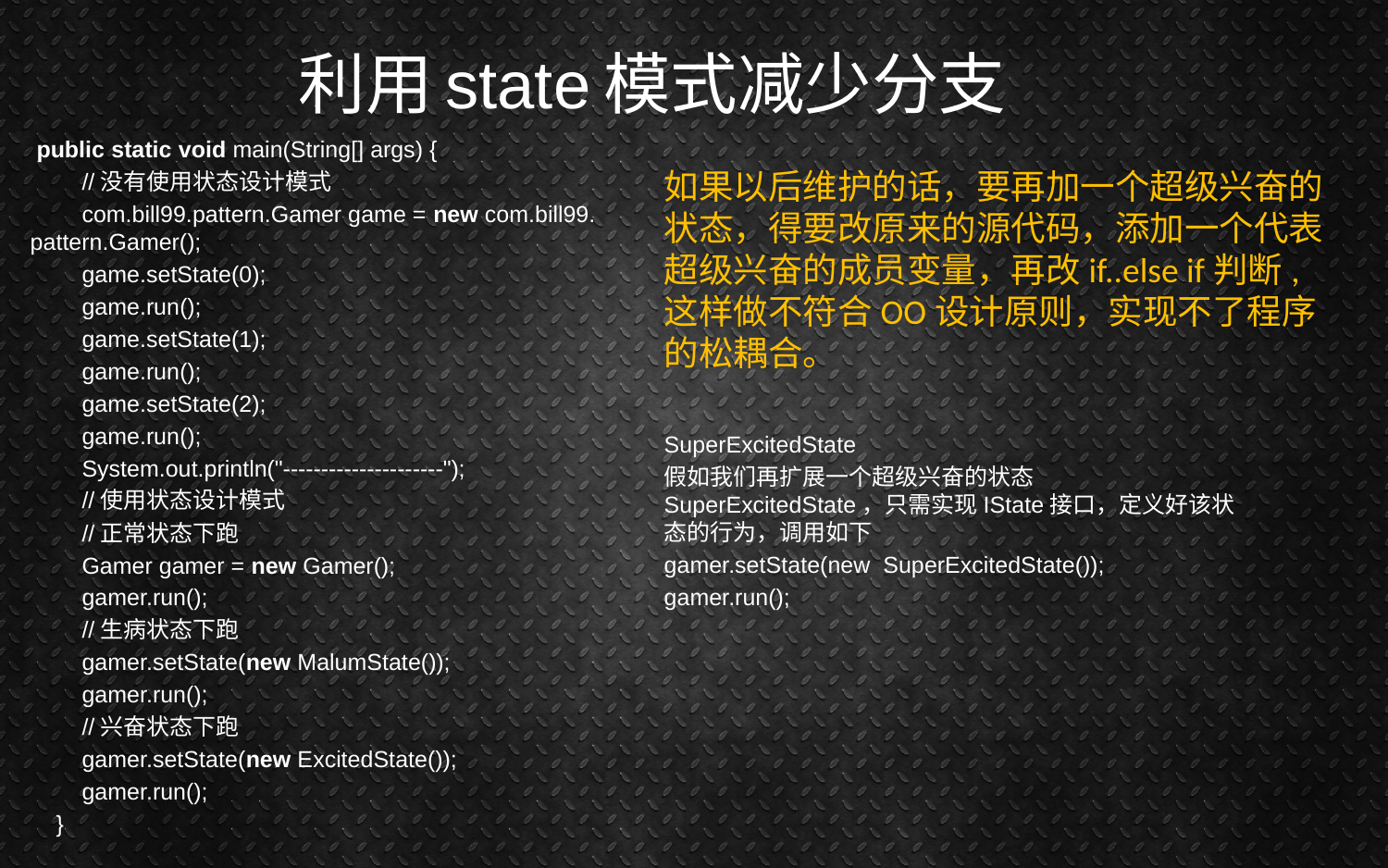

# 利用state模式减少分支
 public static void main(String[] args) {
        //没有使用状态设计模式
        com.bill99.pattern.Gamer game = new com.bill99.pattern.Gamer();
        game.setState(0);
        game.run();
        game.setState(1);
        game.run();
        game.setState(2);
        game.run();
        System.out.println("---------------------");
        //使用状态设计模式
        //正常状态下跑
        Gamer gamer = new Gamer();
        gamer.run();
        //生病状态下跑
        gamer.setState(new MalumState());
        gamer.run();
        //兴奋状态下跑
        gamer.setState(new ExcitedState());
        gamer.run();
    }
如果以后维护的话，要再加一个超级兴奋的状态，得要改原来的源代码，添加一个代表超级兴奋的成员变量，再改if..else if判断,这样做不符合OO设计原则，实现不了程序的松耦合。
SuperExcitedState
假如我们再扩展一个超级兴奋的状态SuperExcitedState，只需实现IState接口，定义好该状态的行为，调用如下
gamer.setState(new  SuperExcitedState());
gamer.run();